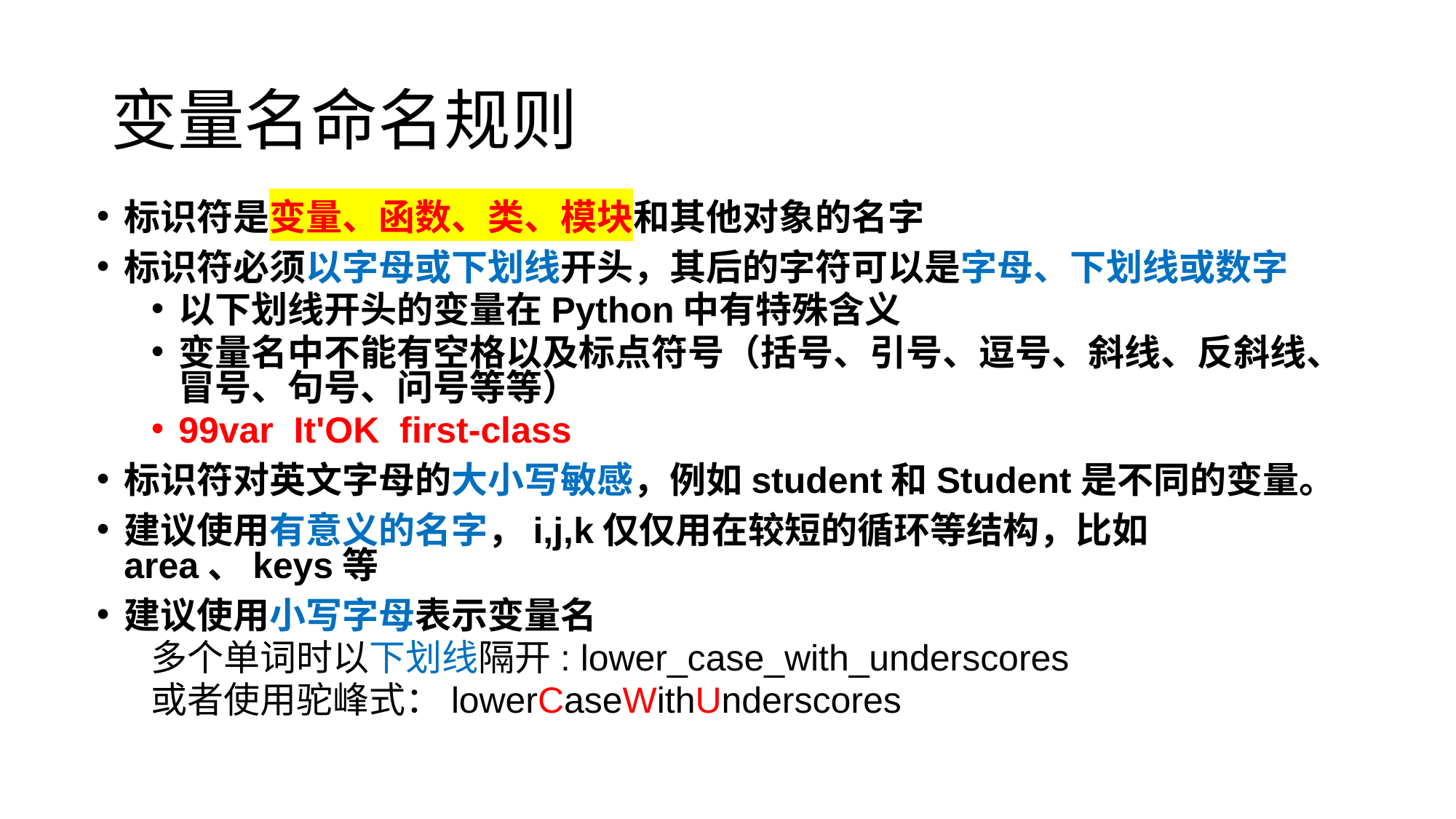

# 变量名命名规则
标识符是变量、函数、类、模块和其他对象的名字
标识符必须以字母或下划线开头，其后的字符可以是字母、下划线或数字
以下划线开头的变量在Python中有特殊含义
变量名中不能有空格以及标点符号（括号、引号、逗号、斜线、反斜线、冒号、句号、问号等等）
99var  It'OK  first-class
标识符对英文字母的大小写敏感，例如student和Student是不同的变量。
建议使用有意义的名字，i,j,k仅仅用在较短的循环等结构，比如area、keys等
建议使用小写字母表示变量名
多个单词时以下划线隔开: lower_case_with_underscores
或者使用驼峰式：lowerCaseWithUnderscores